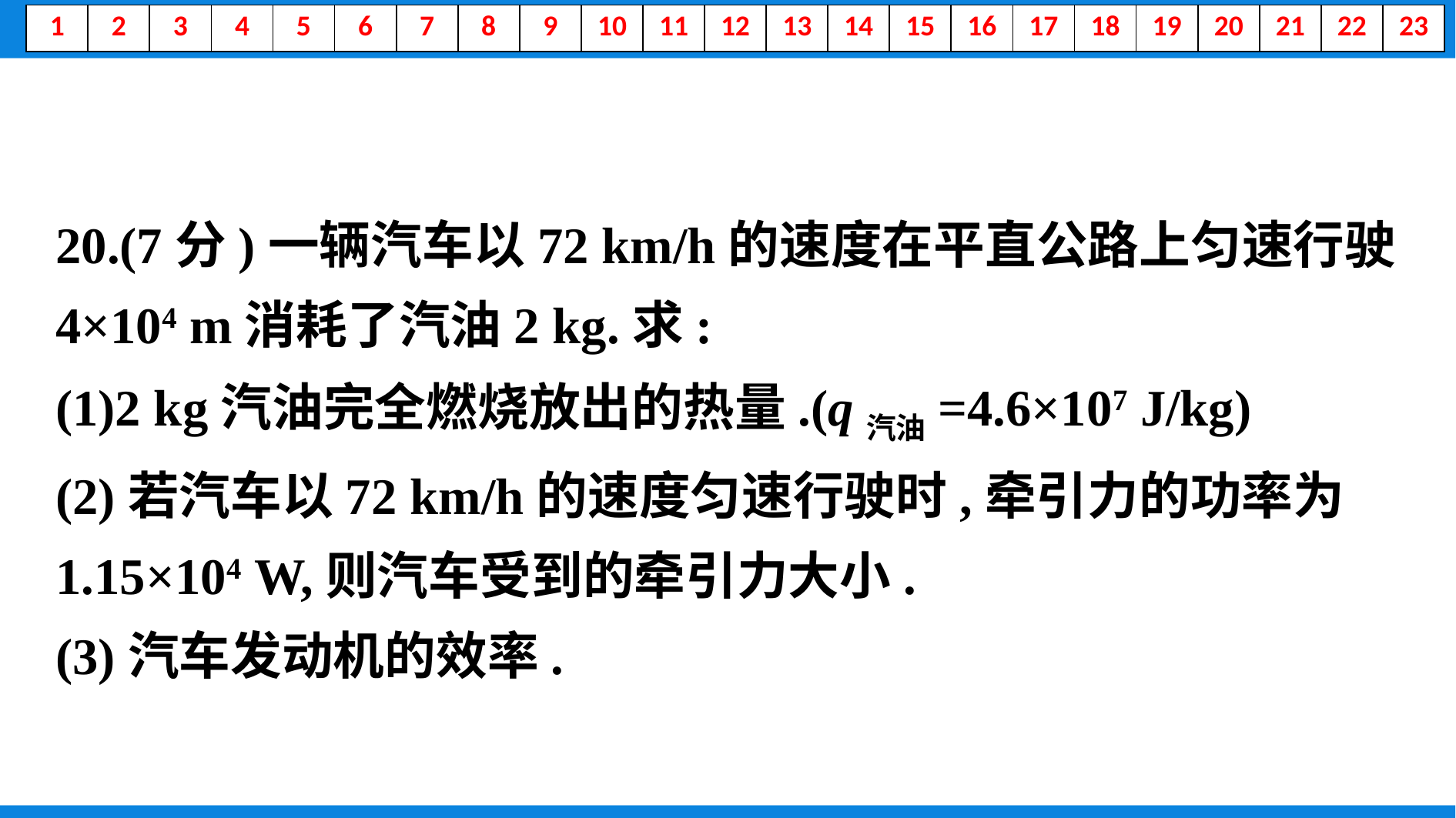

20.(7分)一辆汽车以72 km/h的速度在平直公路上匀速行驶4×104 m消耗了汽油2 kg.求:
(1)2 kg汽油完全燃烧放出的热量.(q汽油=4.6×107 J/kg)
(2)若汽车以72 km/h的速度匀速行驶时,牵引力的功率为1.15×104 W,则汽车受到的牵引力大小.
(3)汽车发动机的效率.